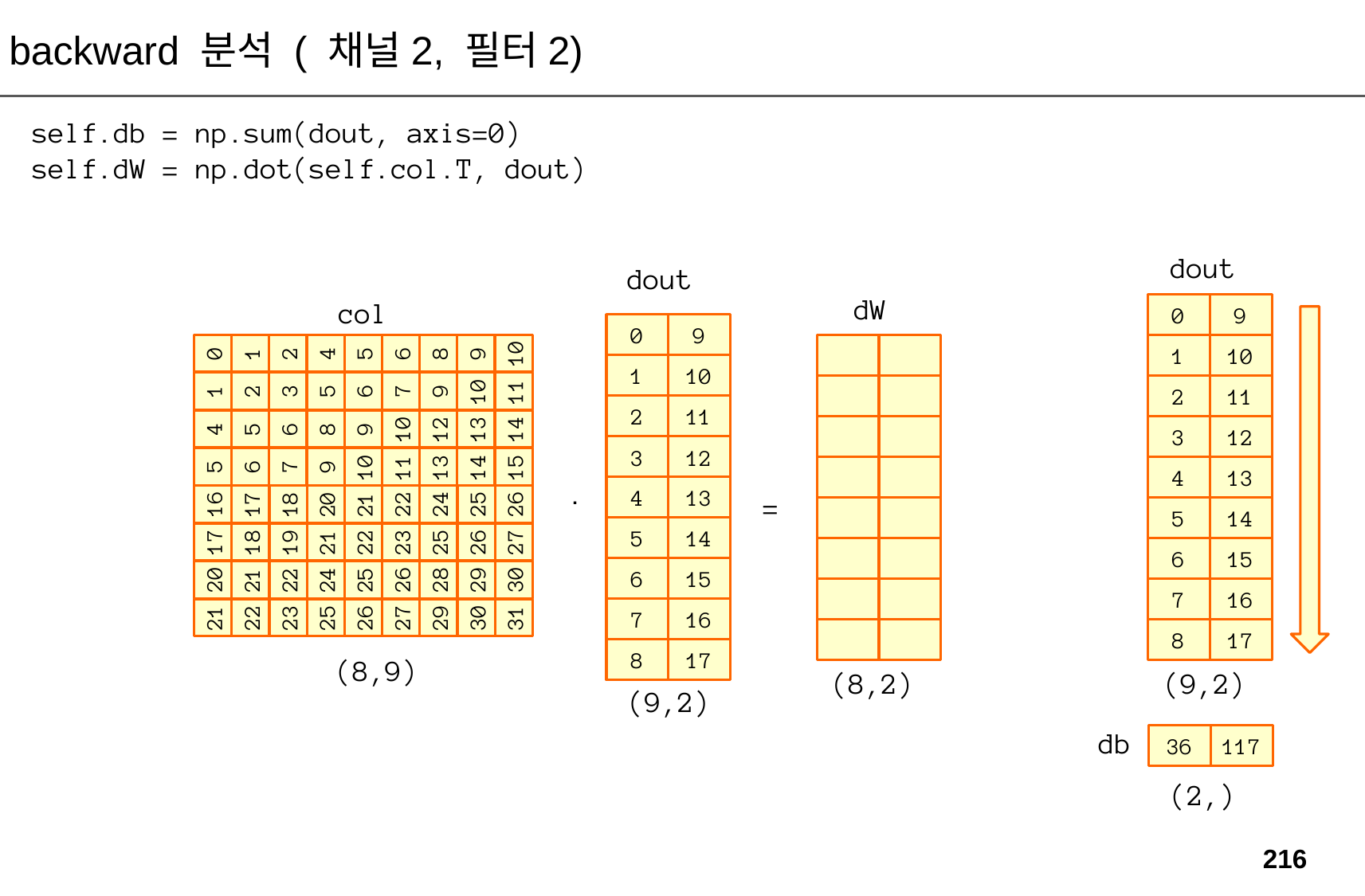

backward 분석 ( 채널2, 필터2)
self.db = np.sum(dout, axis=0)
self.dW = np.dot(self.col.T, dout)
dout
dout
dW
col
0
9

0
9
0
1
4
5
16
17
20
21
1
2
5
6
17
18
21
22
2
3
6
7
18
19
22
23
4
5
8
9
20
21
24
25
5
6
9
10
21
22
25
26
6
7
10
11
22
23
26
27
8
9
12
13
24
25
28
29
9
10
13
14
25
26
29
30
10
11
14
15
26
27
30
31

1
10
1
10
2
11

2
11

3
12
3
12
4
13

.
4
13
=

5
14
5
14

6
15
6
15
7
16

7
16

8
17
8
17
(8,9)
(9,2)
(8,2)
(9,2)
db
36
117
(2,)